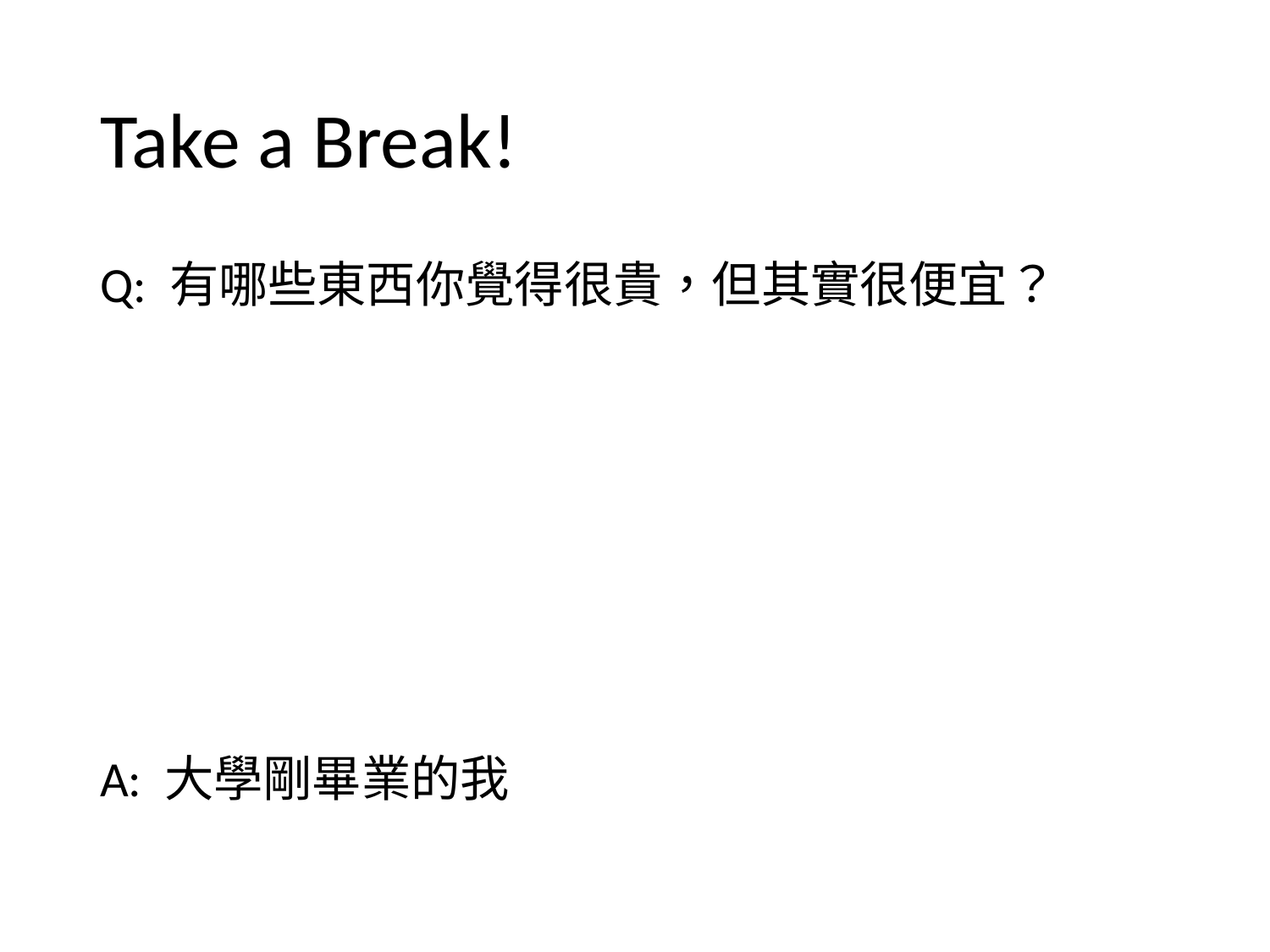

# Take a Break!
Q: 有哪些東西你覺得很貴，但其實很便宜？
A: 大學剛畢業的我